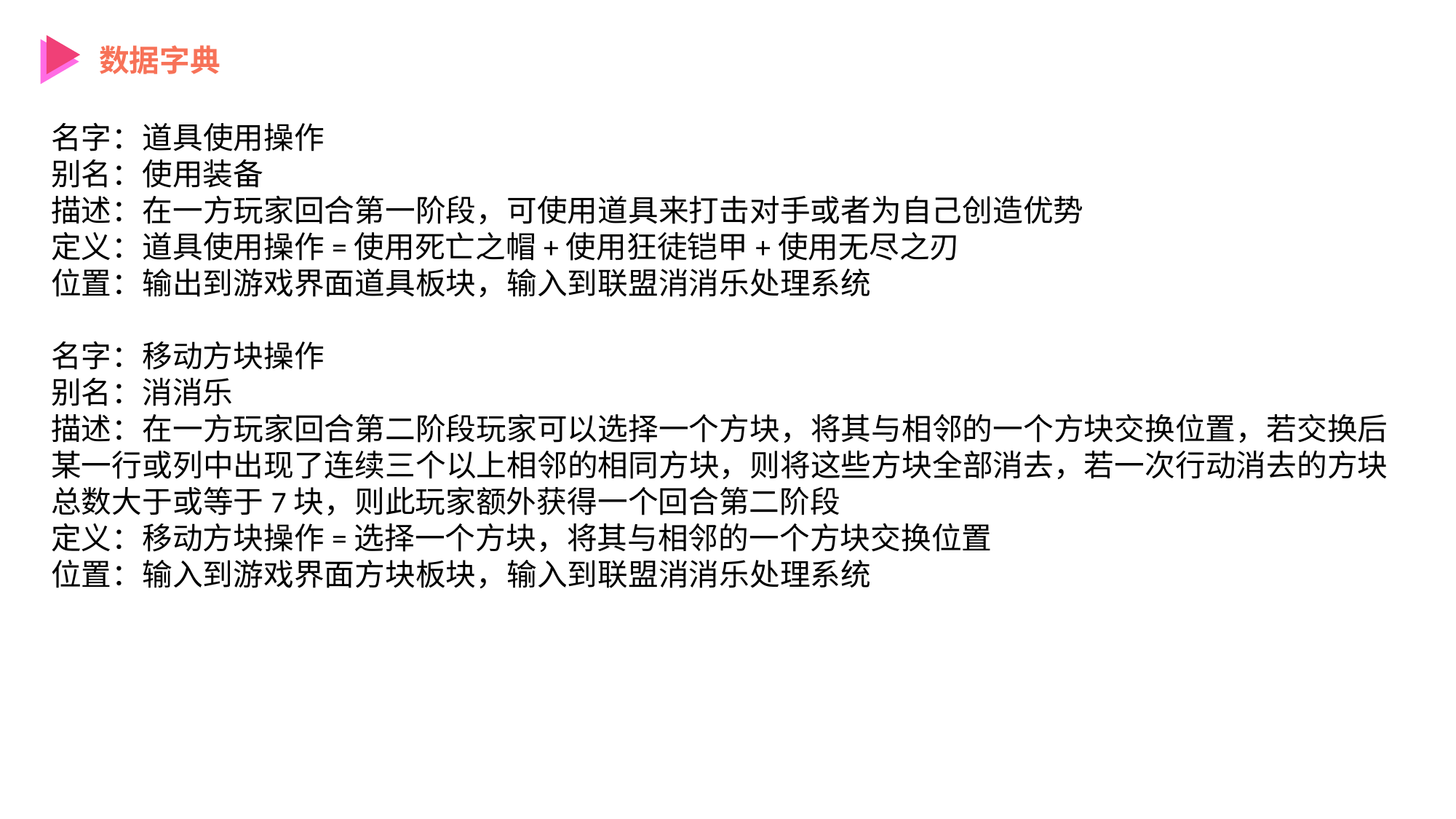

数据字典
名字：道具使用操作
别名：使用装备
描述：在一方玩家回合第一阶段，可使用道具来打击对手或者为自己创造优势
定义：道具使用操作=使用死亡之帽+使用狂徒铠甲+使用无尽之刃
位置：输出到游戏界面道具板块，输入到联盟消消乐处理系统

名字：移动方块操作
别名：消消乐
描述：在一方玩家回合第二阶段玩家可以选择一个方块，将其与相邻的一个方块交换位置，若交换后某一行或列中出现了连续三个以上相邻的相同方块，则将这些方块全部消去，若一次行动消去的方块总数大于或等于7块，则此玩家额外获得一个回合第二阶段
定义：移动方块操作=选择一个方块，将其与相邻的一个方块交换位置
位置：输入到游戏界面方块板块，输入到联盟消消乐处理系统